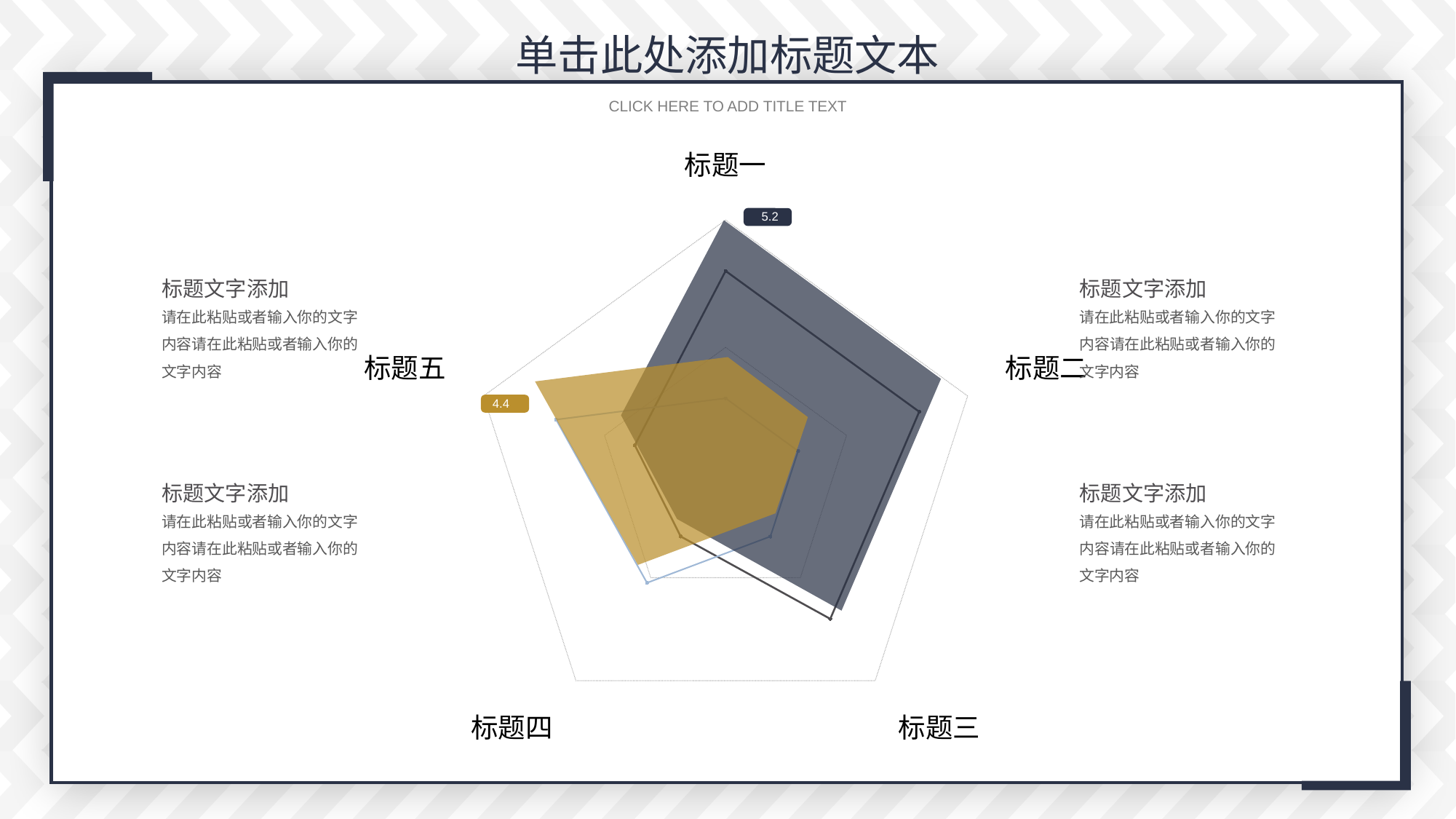

单击此处添加标题文本
 CLICK HERE TO ADD TITLE TEXT

### Chart

| Category | 系列 1 | 系列 2 |
|---|---|---|
| 标题一 | 32.0 | 12.0 |
| 标题二 | 32.0 | 12.0 |
| 标题三 | 28.0 | 12.0 |
| 标题四 | 12.0 | 21.0 |
| 标题五 | 15.0 | 28.0 |
5.2

标题文字添加
标题文字添加
请在此粘贴或者输入你的文字内容请在此粘贴或者输入你的文字内容
请在此粘贴或者输入你的文字内容请在此粘贴或者输入你的文字内容

4.4

标题文字添加
标题文字添加
请在此粘贴或者输入你的文字内容请在此粘贴或者输入你的文字内容
请在此粘贴或者输入你的文字内容请在此粘贴或者输入你的文字内容